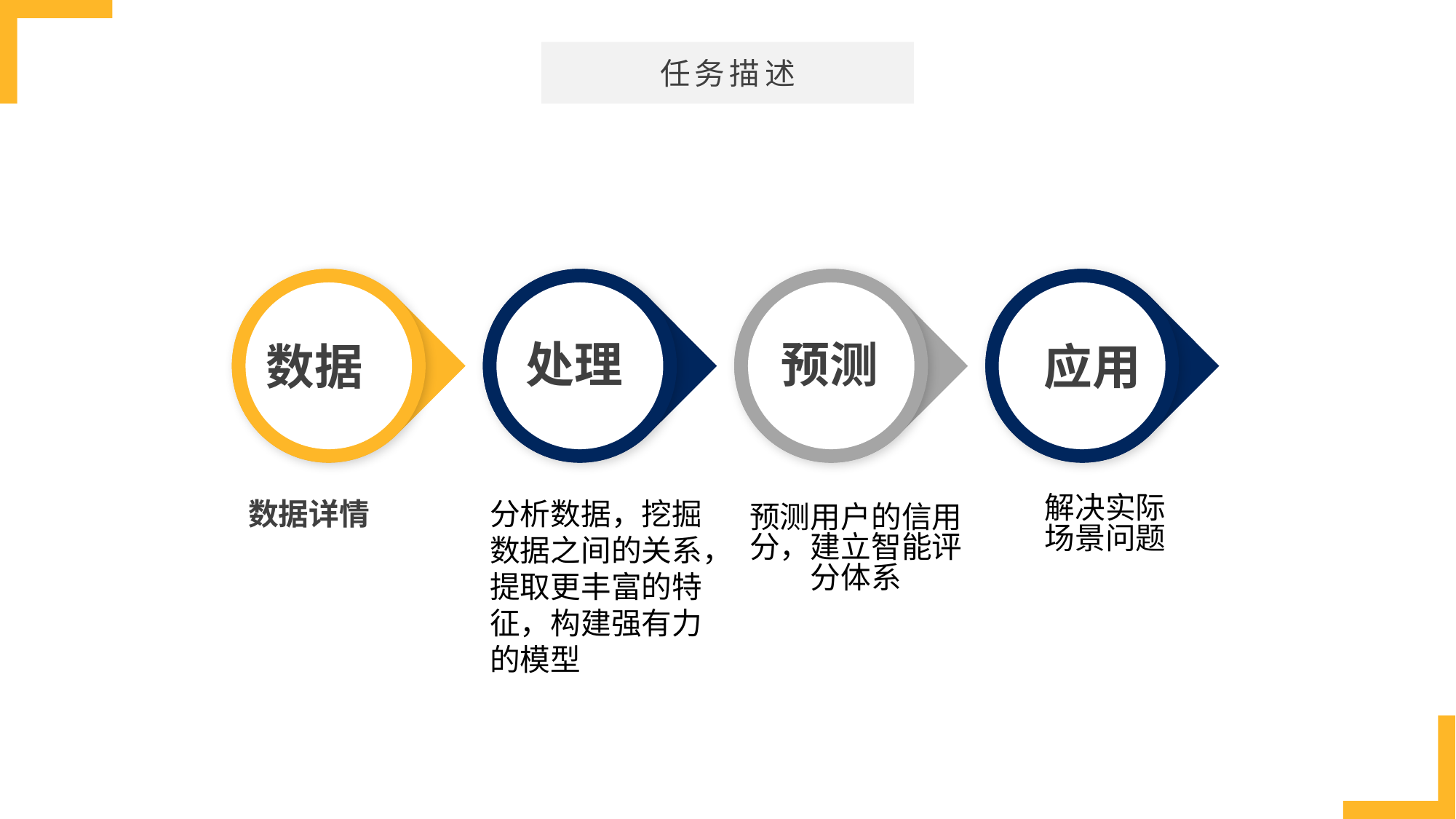

任务描述

处理

预测
数据
应用
数据详情
分析数据，挖掘数据之间的关系，提取更丰富的特征，构建强有力的模型
解决实际场景问题
预测用户的信用分，建立智能评分体系